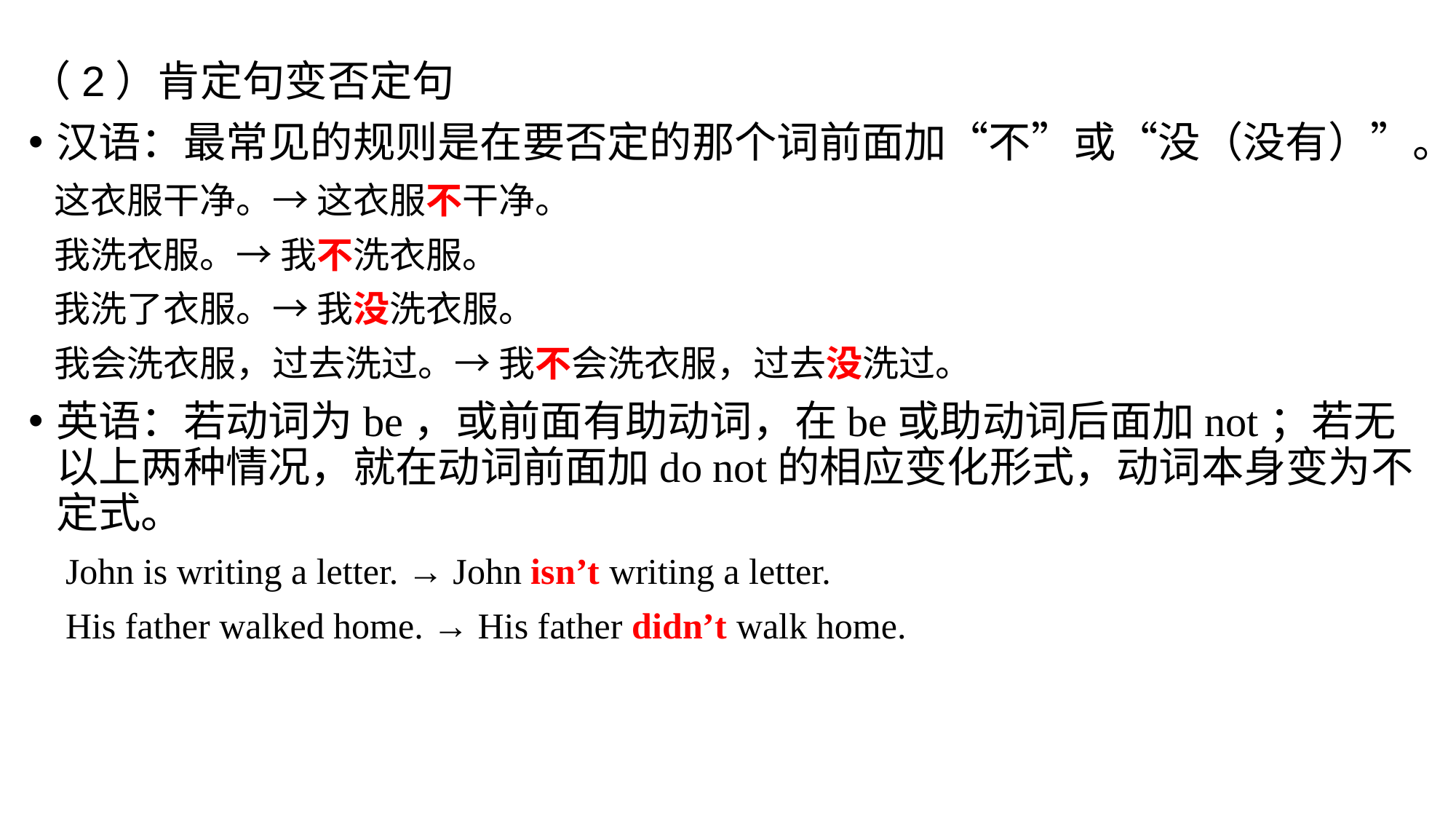

（2）肯定句变否定句
汉语：最常见的规则是在要否定的那个词前面加“不”或“没（没有）”。
  这衣服干净。→ 这衣服不干净。
  我洗衣服。→ 我不洗衣服。
  我洗了衣服。→ 我没洗衣服。
  我会洗衣服，过去洗过。→ 我不会洗衣服，过去没洗过。
英语：若动词为be，或前面有助动词，在be或助动词后面加not；若无以上两种情况，就在动词前面加do not的相应变化形式，动词本身变为不定式。
    John is writing a letter. → John isn’t writing a letter.
    His father walked home. → His father didn’t walk home.